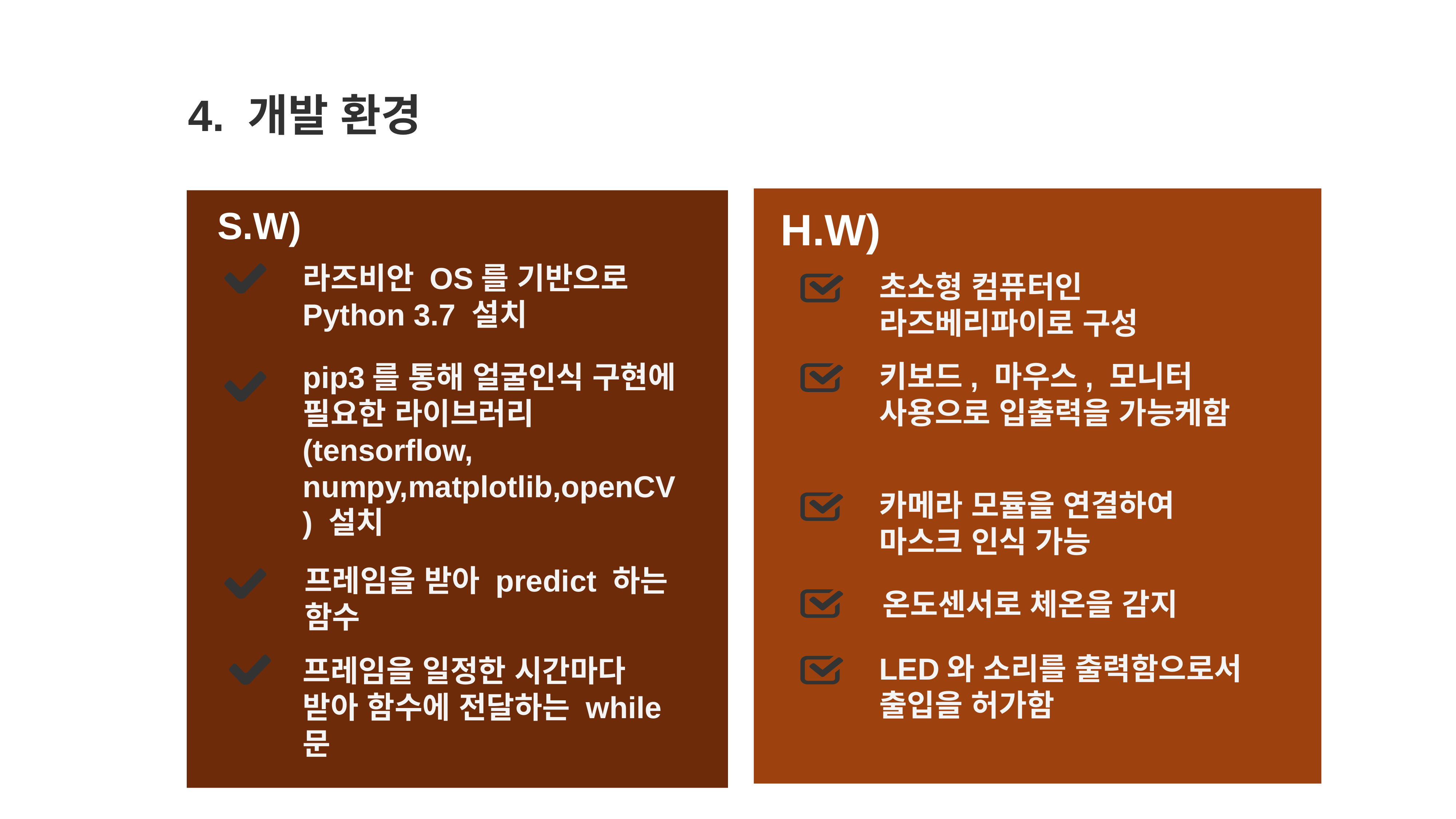

4. 개발 환경

S.W)
H.W)
라즈비안 OS를 기반으로 Python 3.7 설치

pip3를 통해 얼굴인식 구현에 필요한 라이브러리(tensorflow, numpy,matplotlib,openCV) 설치

프레임을 받아 predict 하는 함수

프레임을 일정한 시간마다 받아 함수에 전달하는 while문

초소형 컴퓨터인 라즈베리파이로 구성

키보드, 마우스, 모니터 사용으로 입출력을 가능케함

카메라 모듈을 연결하여 마스크 인식 가능

온도센서로 체온을 감지

LED와 소리를 출력함으로서 출입을 허가함